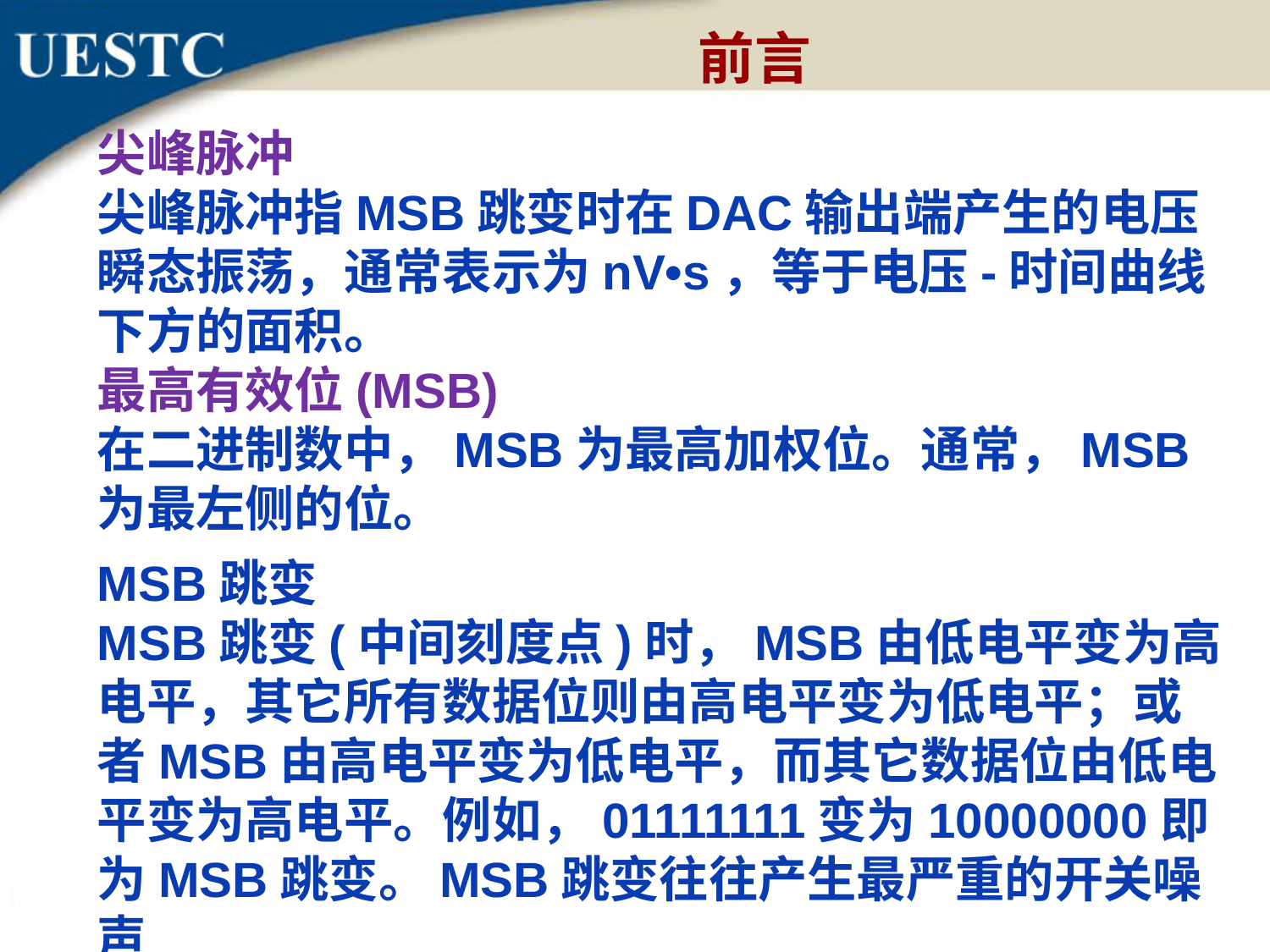

前言
尖峰脉冲
尖峰脉冲指MSB跳变时在DAC输出端产生的电压瞬态振荡，通常表示为nV•s，等于电压-时间曲线下方的面积。
最高有效位(MSB)
在二进制数中，MSB为最高加权位。通常，MSB为最左侧的位。

MSB跳变
MSB跳变(中间刻度点)时，MSB由低电平变为高电平，其它所有数据位则由高电平变为低电平；或者MSB由高电平变为低电平，而其它数据位由低电平变为高电平。例如，01111111变为10000000即为MSB跳变。MSB跳变往往产生最严重的开关噪声